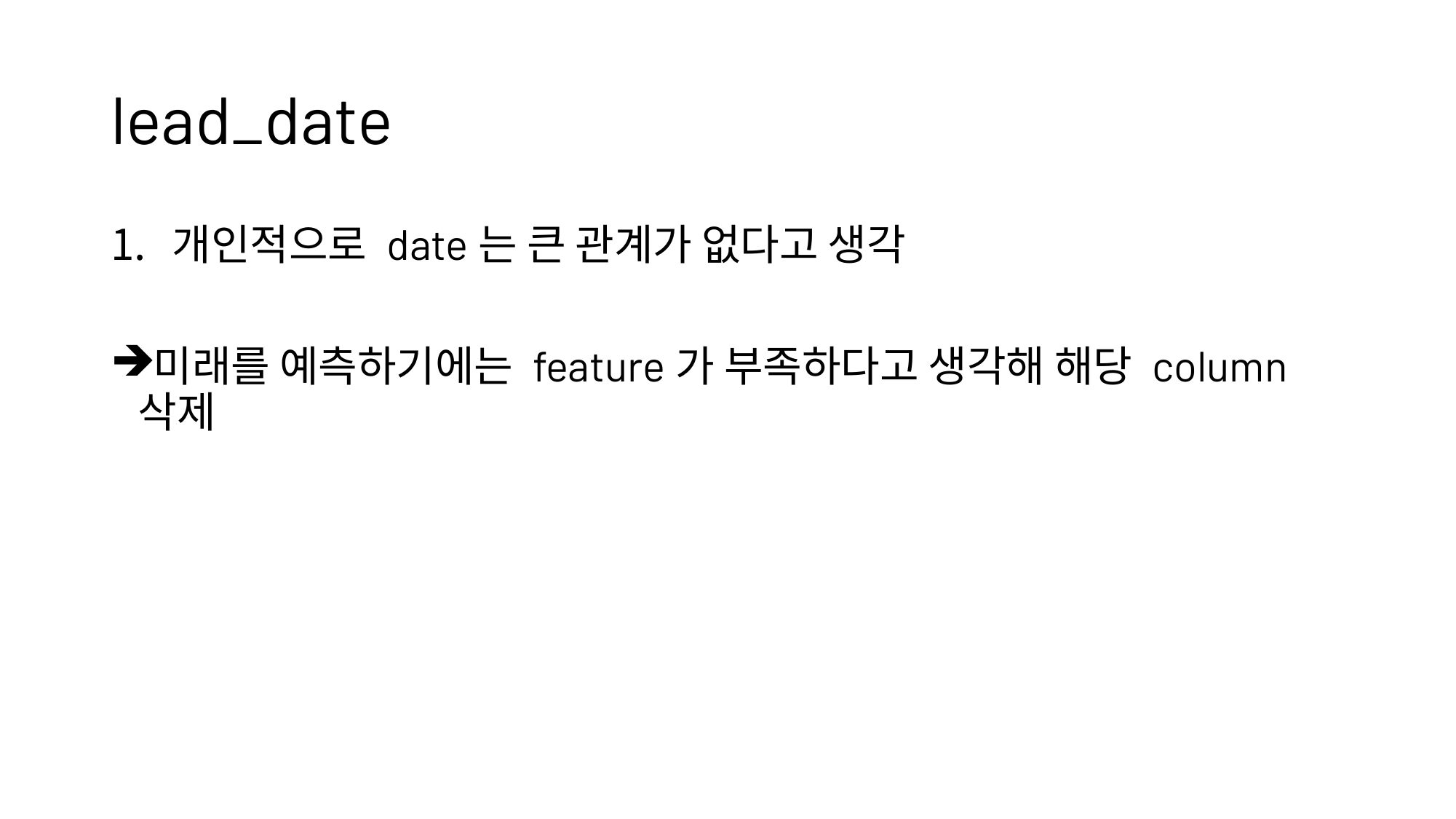

# lead_date
개인적으로 date는 큰 관계가 없다고 생각

미래를 예측하기에는 feature가 부족하다고 생각해 해당 column삭제